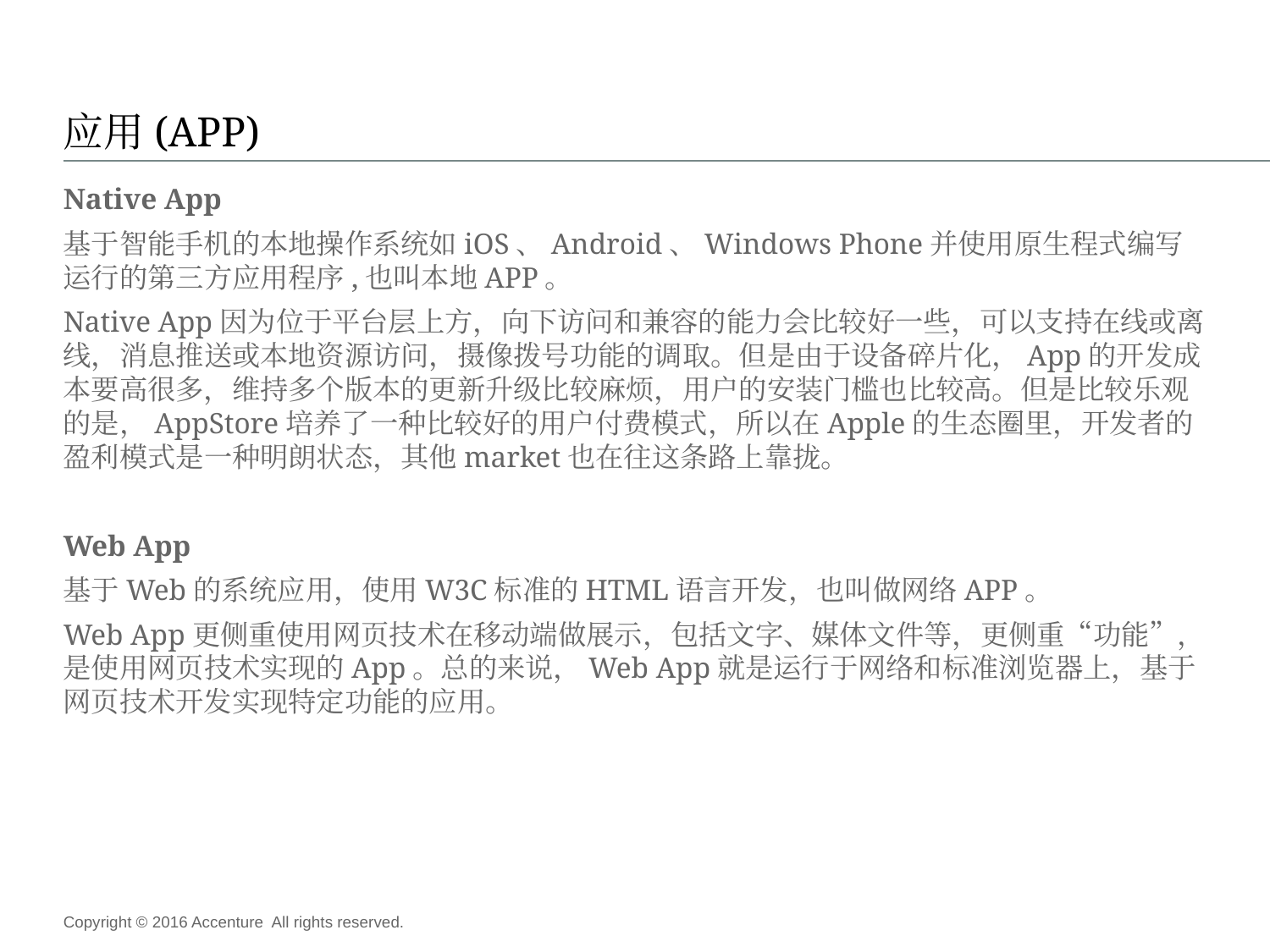

# 应用(APP)
Native App
基于智能手机的本地操作系统如iOS、Android、Windows Phone并使用原生程式编写运行的第三方应用程序,也叫本地APP。
Native App因为位于平台层上方，向下访问和兼容的能力会比较好一些，可以支持在线或离线，消息推送或本地资源访问，摄像拨号功能的调取。但是由于设备碎片化，App的开发成本要高很多，维持多个版本的更新升级比较麻烦，用户的安装门槛也比较高。但是比较乐观的是，AppStore培养了一种比较好的用户付费模式，所以在Apple的生态圈里，开发者的盈利模式是一种明朗状态，其他market也在往这条路上靠拢。

Web App
基于Web的系统应用，使用W3C标准的HTML语言开发，也叫做网络APP。
Web App更侧重使用网页技术在移动端做展示，包括文字、媒体文件等，更侧重“功能”，是使用网页技术实现的App。总的来说，Web App就是运行于网络和标准浏览器上，基于网页技术开发实现特定功能的应用。
Copyright © 2016 Accenture  All rights reserved.